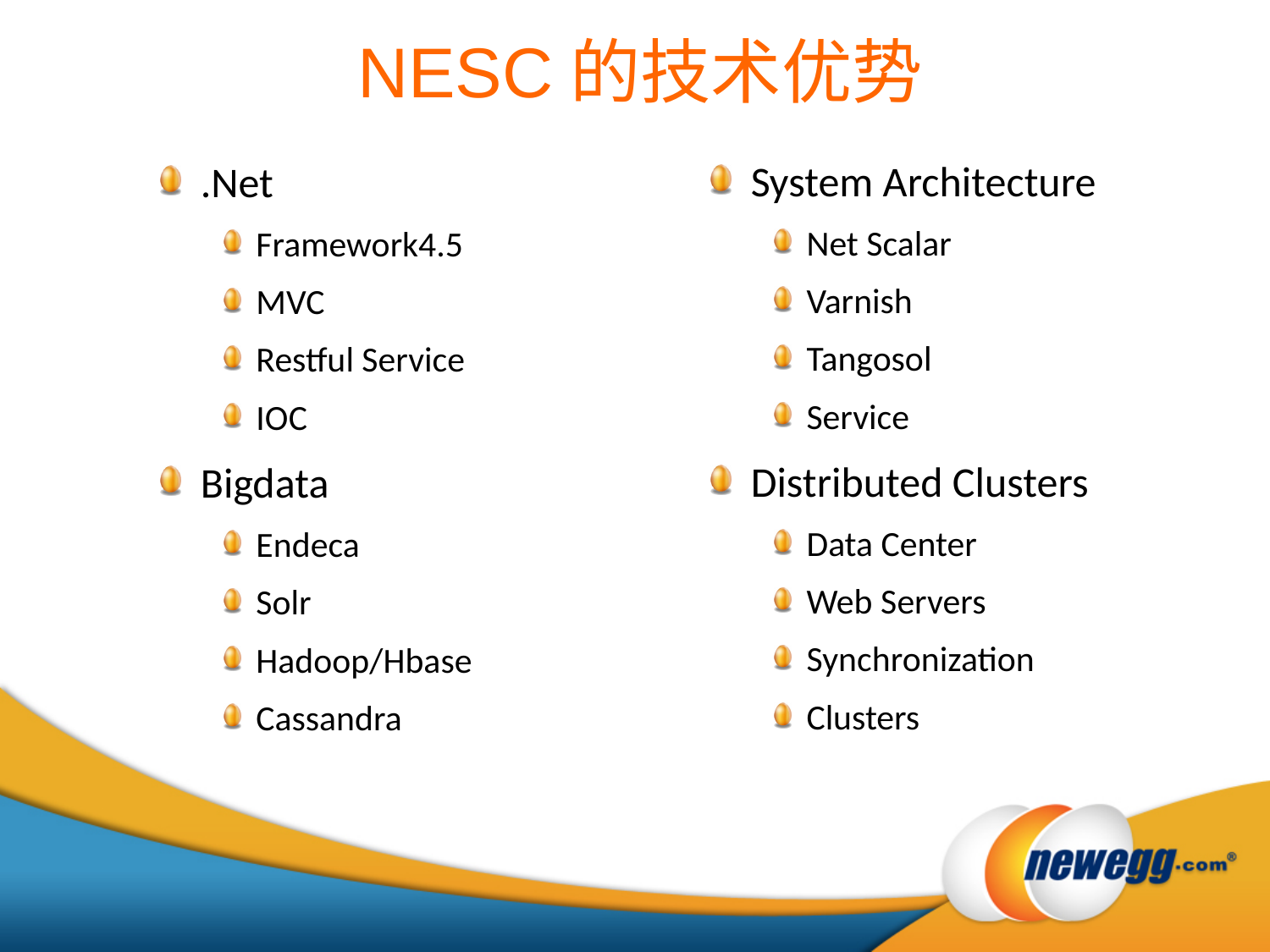

NESC的技术优势
System Architecture
Net Scalar
Varnish
Tangosol
Service
Distributed Clusters
Data Center
Web Servers
Synchronization
Clusters

.Net
Framework4.5
MVC
Restful Service
IOC
Bigdata
Endeca
Solr
Hadoop/Hbase
Cassandra